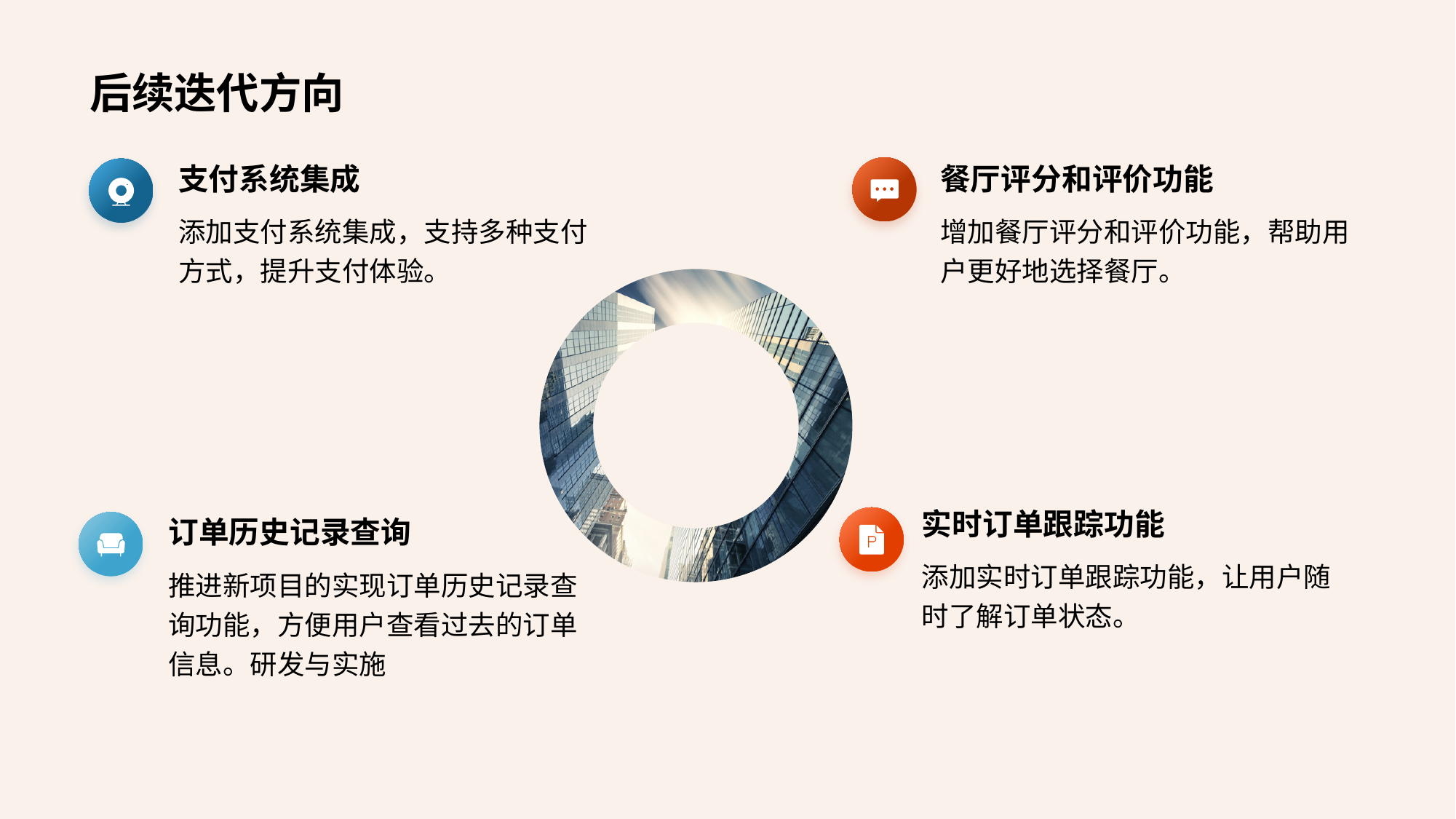

# 后续迭代方向
支付系统集成

添加支付系统集成，支持多种支付方式，提升支付体验。
餐厅评分和评价功能

增加餐厅评分和评价功能，帮助用户更好地选择餐厅。

实时订单跟踪功能

添加实时订单跟踪功能，让用户随时了解订单状态。
订单历史记录查询

推进新项目的实现订单历史记录查询功能，方便用户查看过去的订单信息。研发与实施